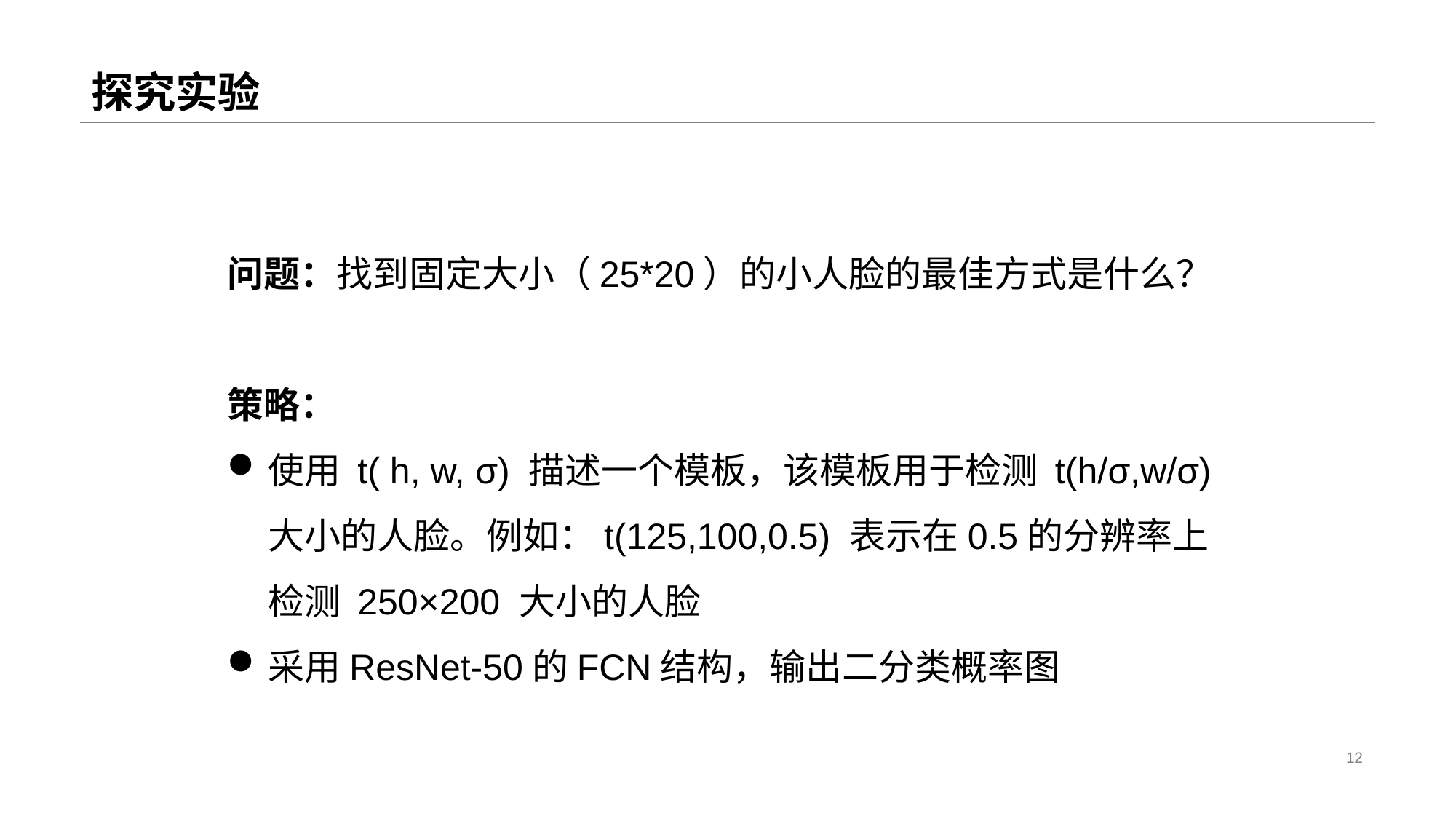

# 探究实验
问题：找到固定大小（25*20）的小人脸的最佳方式是什么？

策略：
使用 t( h, w, σ) 描述一个模板，该模板用于检测 t(h/σ,w/σ) 大小的人脸。例如：t(125,100,0.5) 表示在0.5的分辨率上检测 250×200 大小的人脸
采用ResNet-50的FCN结构，输出二分类概率图
12